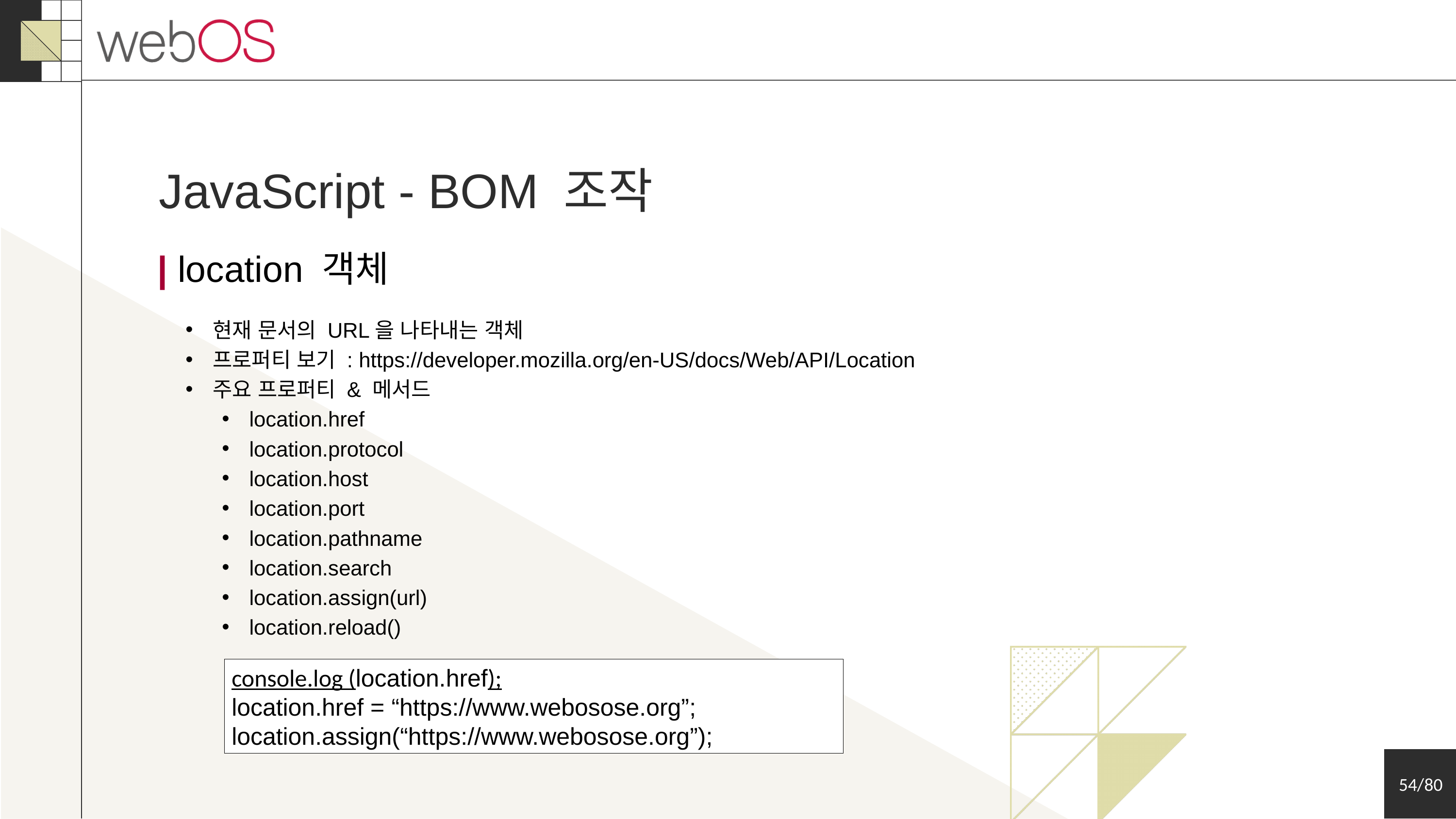

JavaScript - BOM 조작
| location 객체
현재 문서의 URL을 나타내는 객체
프로퍼티 보기 : https://developer.mozilla.org/en-US/docs/Web/API/Location
주요 프로퍼티 & 메서드
location.href
location.protocol
location.host
location.port
location.pathname
location.search
location.assign(url)
location.reload()

console.log (location.href);
location.href = “https://www.webosose.org”;
location.assign(“https://www.webosose.org”);
54/80